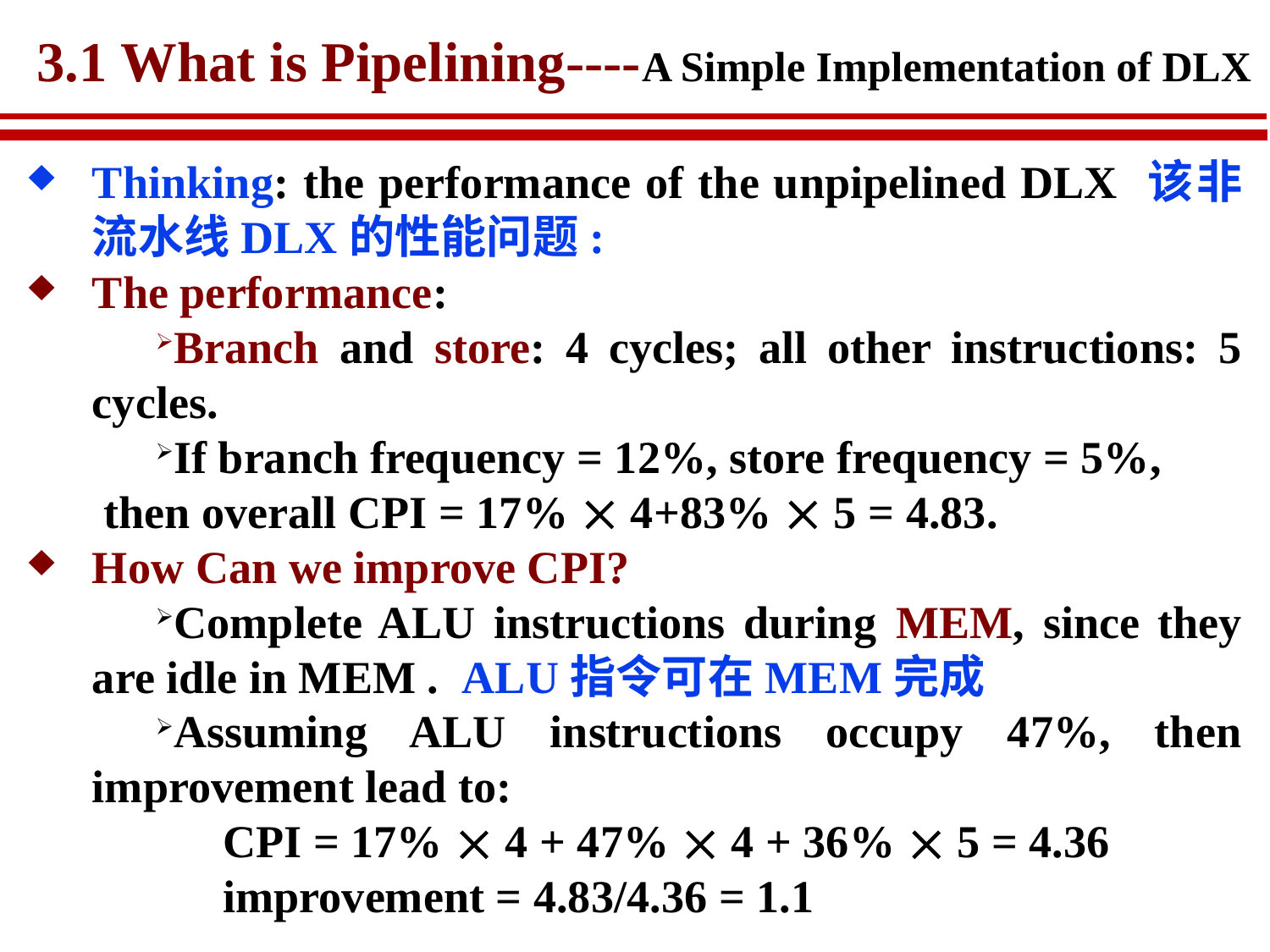

# 3.1 What is Pipelining----A Simple Implementation of DLX
Thinking: the performance of the unpipelined DLX 该非流水线DLX的性能问题:
The performance:
Branch and store: 4 cycles; all other instructions: 5 cycles.
If branch frequency = 12%, store frequency = 5%,
 then overall CPI = 17% × 4+83% × 5 = 4.83.
How Can we improve CPI?
Complete ALU instructions during MEM, since they are idle in MEM .  ALU指令可在MEM完成
Assuming ALU instructions occupy 47%, then improvement lead to:
                 CPI = 17% × 4 + 47% × 4 + 36% × 5 = 4.36
                 improvement = 4.83/4.36 = 1.1